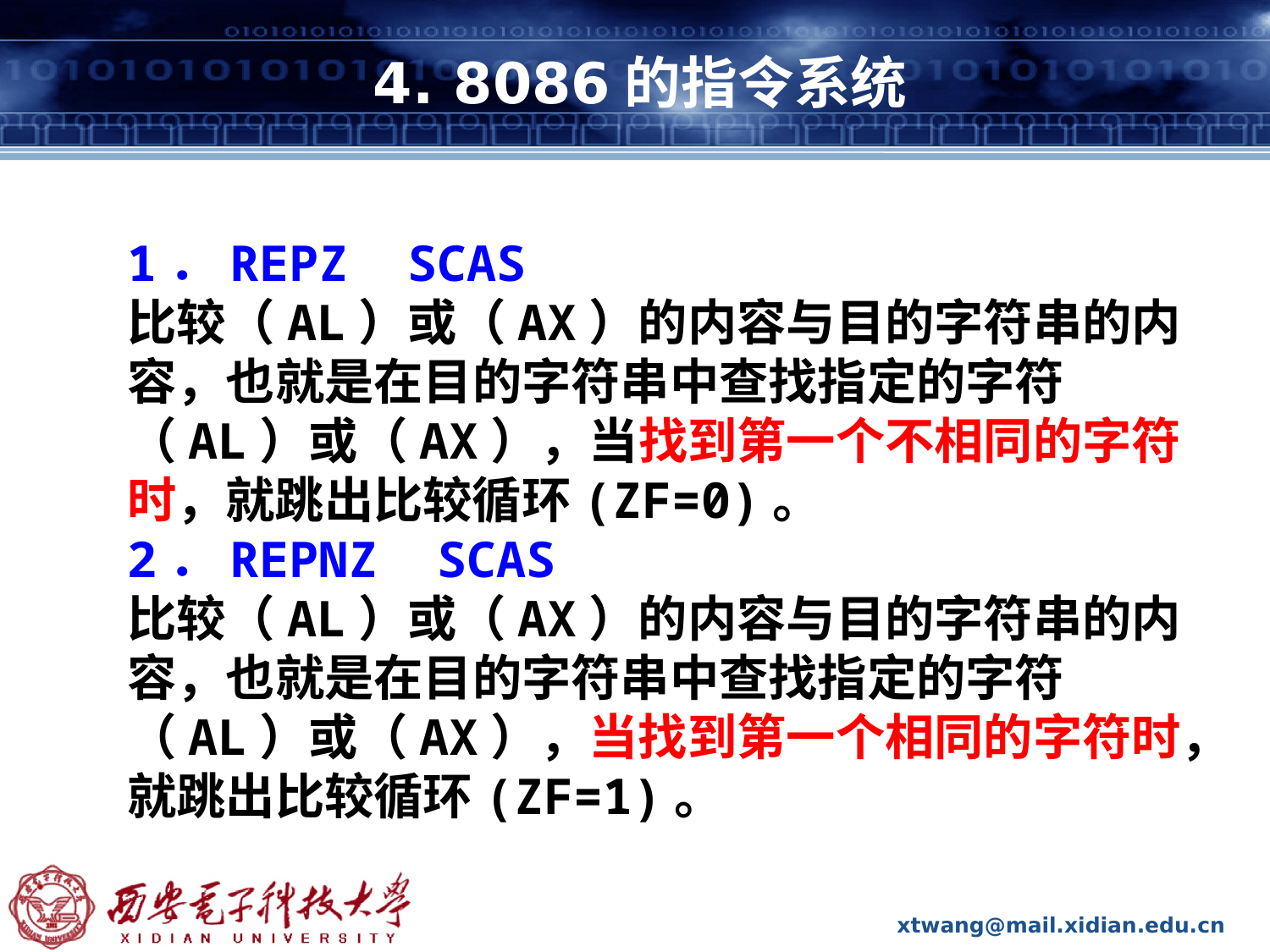

# 4. 8086的指令系统
1．REPZ  SCAS
比较（AL）或（AX）的内容与目的字符串的内容，也就是在目的字符串中查找指定的字符（AL）或（AX），当找到第一个不相同的字符时，就跳出比较循环(ZF=0)。
2．REPNZ  SCAS
比较（AL）或（AX）的内容与目的字符串的内容，也就是在目的字符串中查找指定的字符（AL）或（AX），当找到第一个相同的字符时，就跳出比较循环(ZF=1)。